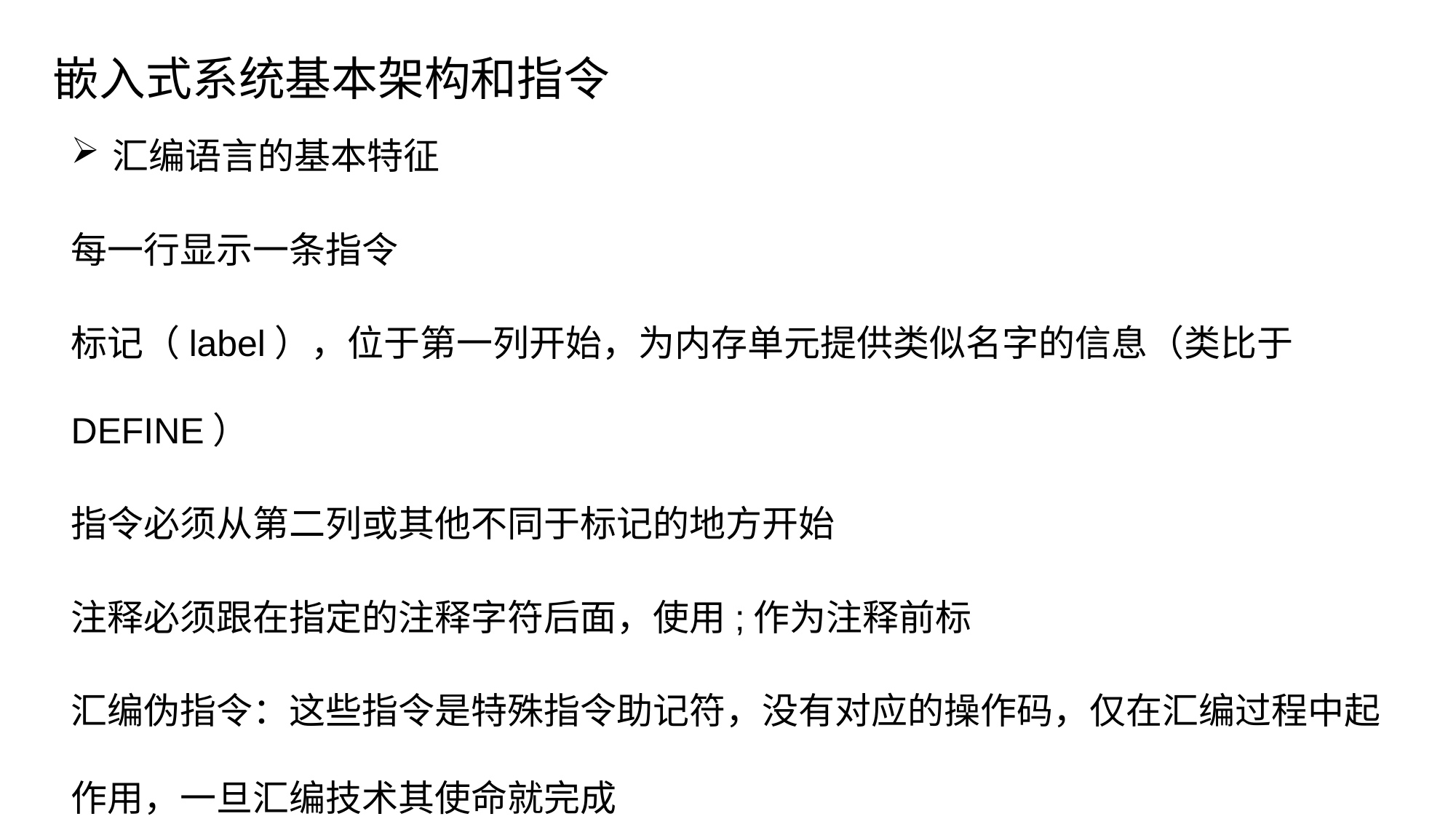

# 嵌入式系统基本架构和指令
汇编语言的基本特征
每一行显示一条指令
标记（label），位于第一列开始，为内存单元提供类似名字的信息（类比于DEFINE）
指令必须从第二列或其他不同于标记的地方开始
注释必须跟在指定的注释字符后面，使用;作为注释前标
汇编伪指令：这些指令是特殊指令助记符，没有对应的操作码，仅在汇编过程中起作用，一旦汇编技术其使命就完成

15